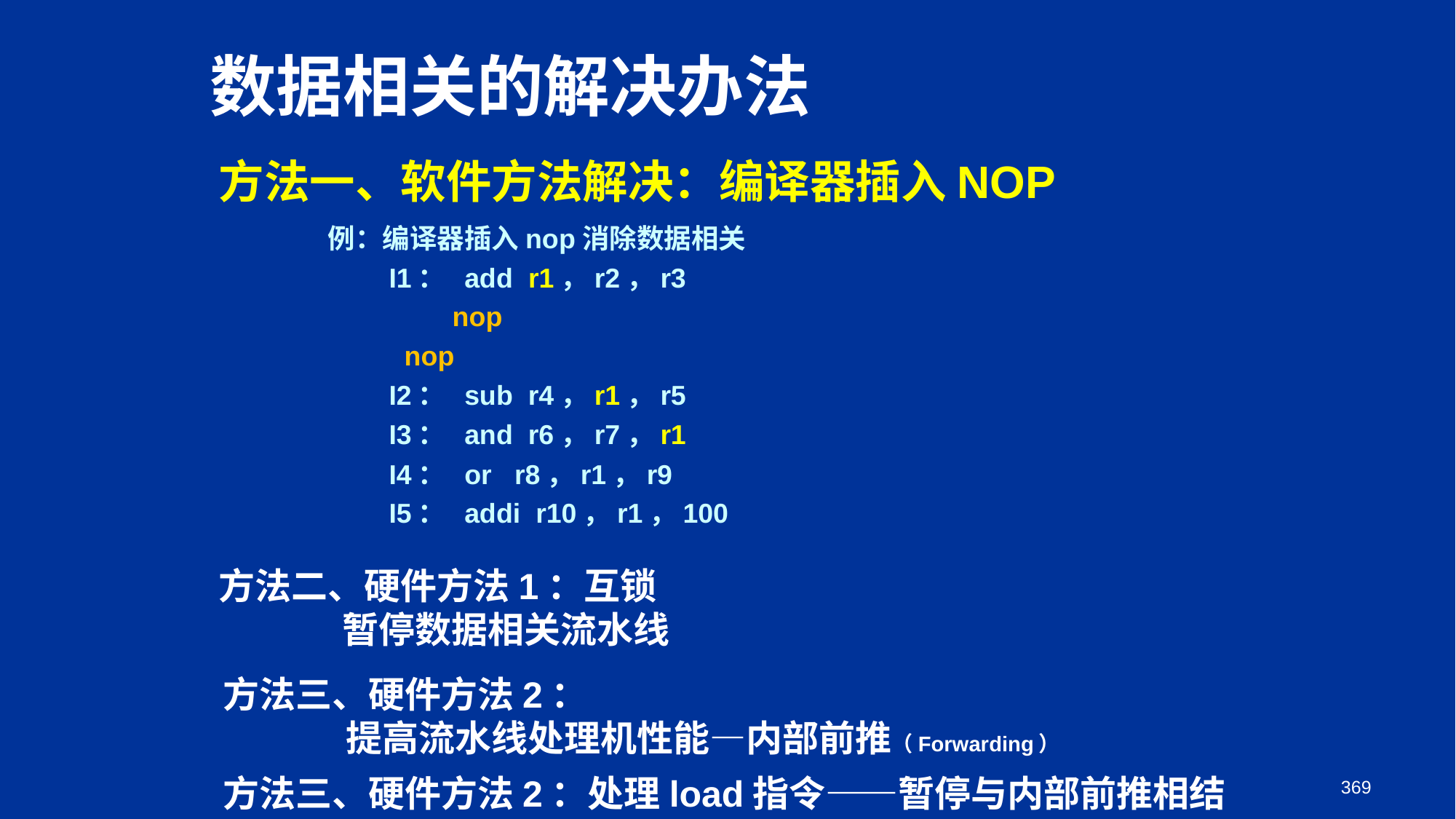

数据相关的解决办法
方法一、软件方法解决：编译器插入NOP
例：编译器插入nop消除数据相关
　　I1：  add  r1，r2，r3
	  nop
          nop
　　I2：  sub  r4，r1，r5
　　I3：  and  r6，r7，r1
　　I4：  or   r8，r1，r9
　　I5：  addi  r10，r1，100
方法二、硬件方法1：互锁
              暂停数据相关流水线
方法三、硬件方法2：
              提高流水线处理机性能—内部前推（Forwarding）
369
方法三、硬件方法2：处理load指令——暂停与内部前推相结合